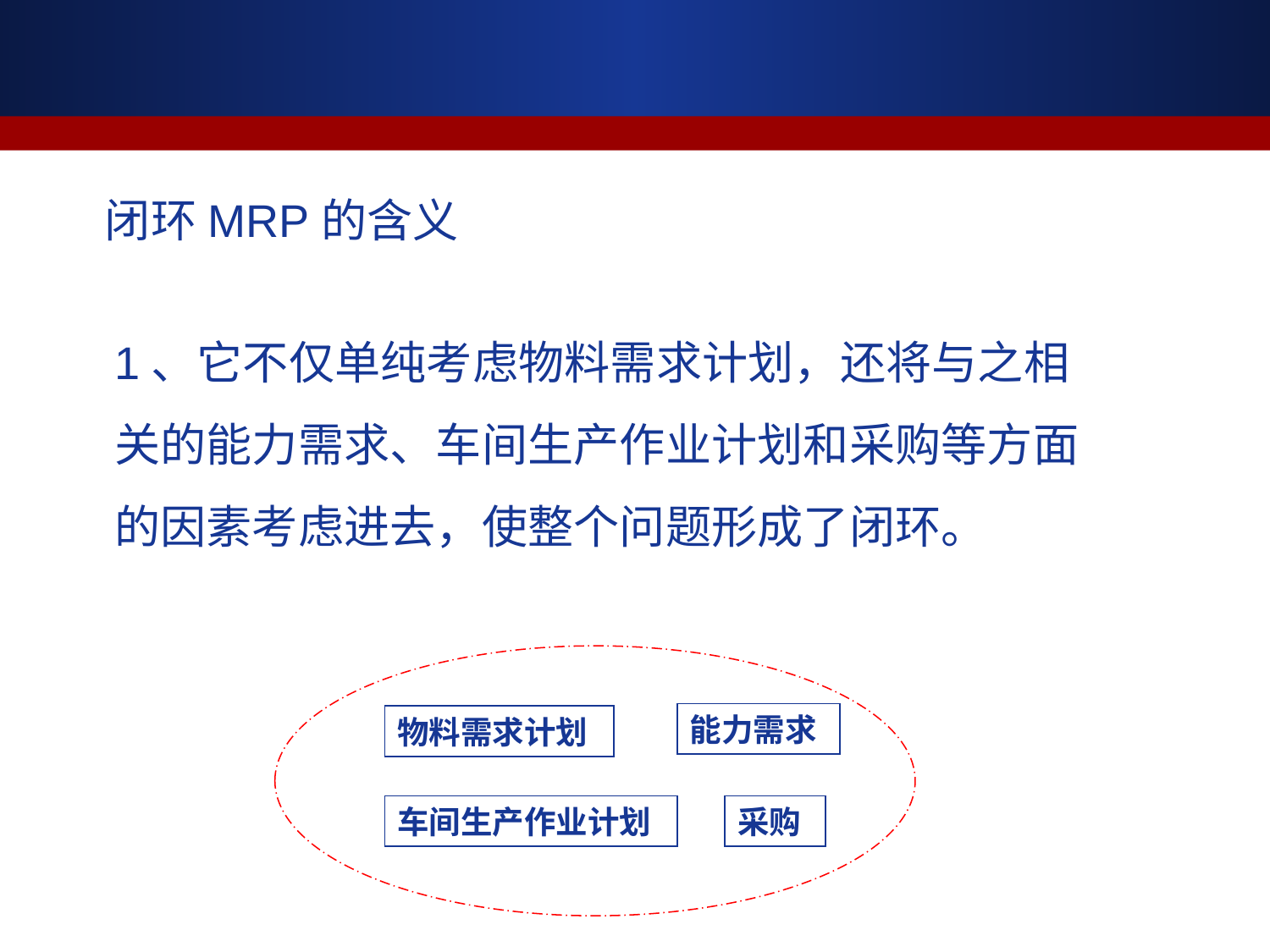

闭环MRP的含义
1、它不仅单纯考虑物料需求计划，还将与之相关的能力需求、车间生产作业计划和采购等方面的因素考虑进去，使整个问题形成了闭环。

能力需求
物料需求计划
车间生产作业计划
采购